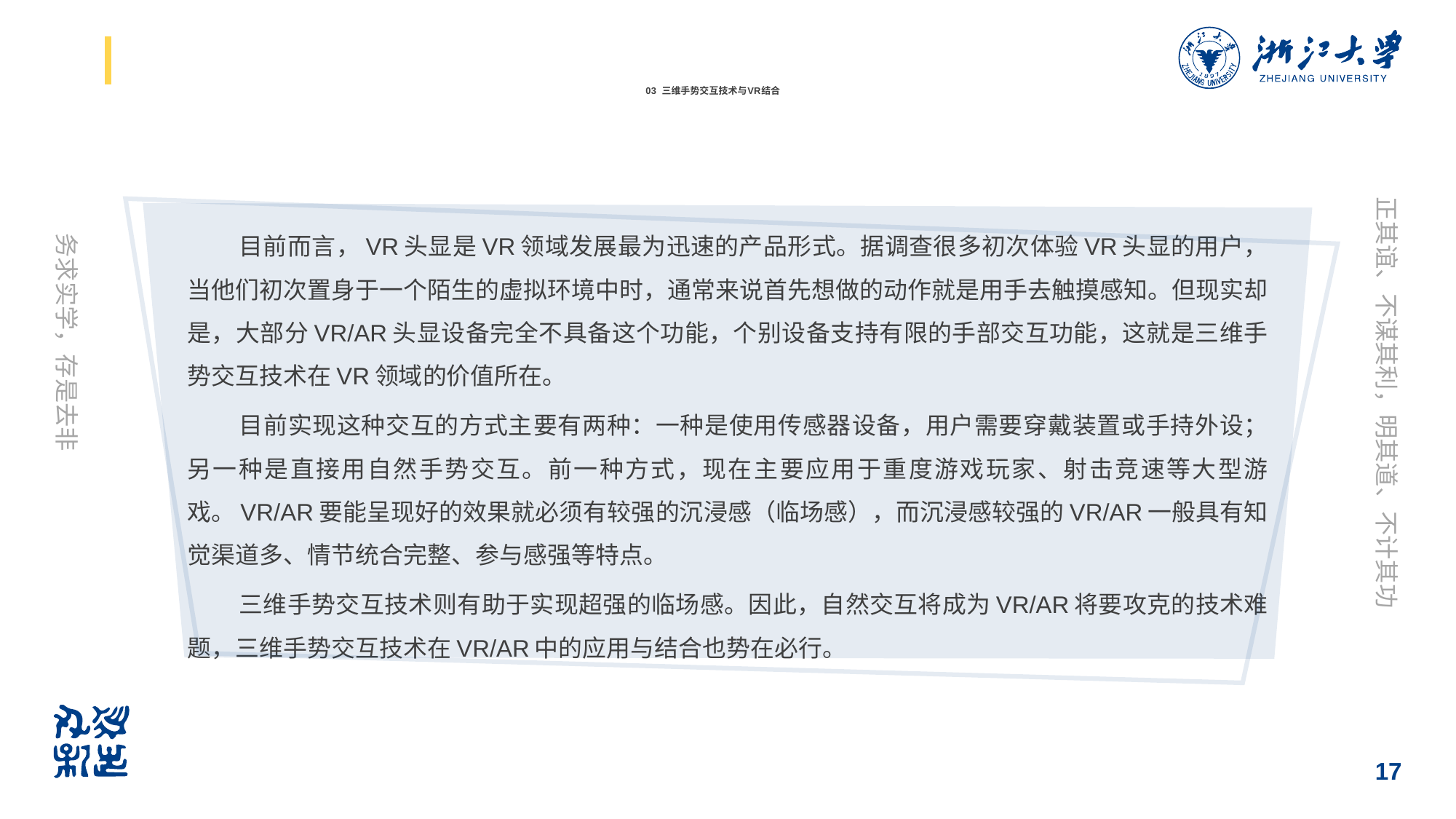

# 03  三维手势交互技术与VR结合

目前而言，VR头显是VR领域发展最为迅速的产品形式。据调查很多初次体验VR头显的用户，当他们初次置身于一个陌生的虚拟环境中时，通常来说首先想做的动作就是用手去触摸感知。但现实却是，大部分VR/AR头显设备完全不具备这个功能，个别设备支持有限的手部交互功能，这就是三维手势交互技术在VR领域的价值所在。
目前实现这种交互的方式主要有两种：一种是使用传感器设备，用户需要穿戴装置或手持外设；另一种是直接用自然手势交互。前一种方式，现在主要应用于重度游戏玩家、射击竞速等大型游戏。VR/AR要能呈现好的效果就必须有较强的沉浸感（临场感），而沉浸感较强的VR/AR一般具有知觉渠道多、情节统合完整、参与感强等特点。
三维手势交互技术则有助于实现超强的临场感。因此，自然交互将成为VR/AR将要攻克的技术难题，三维手势交互技术在VR/AR中的应用与结合也势在必行。
17